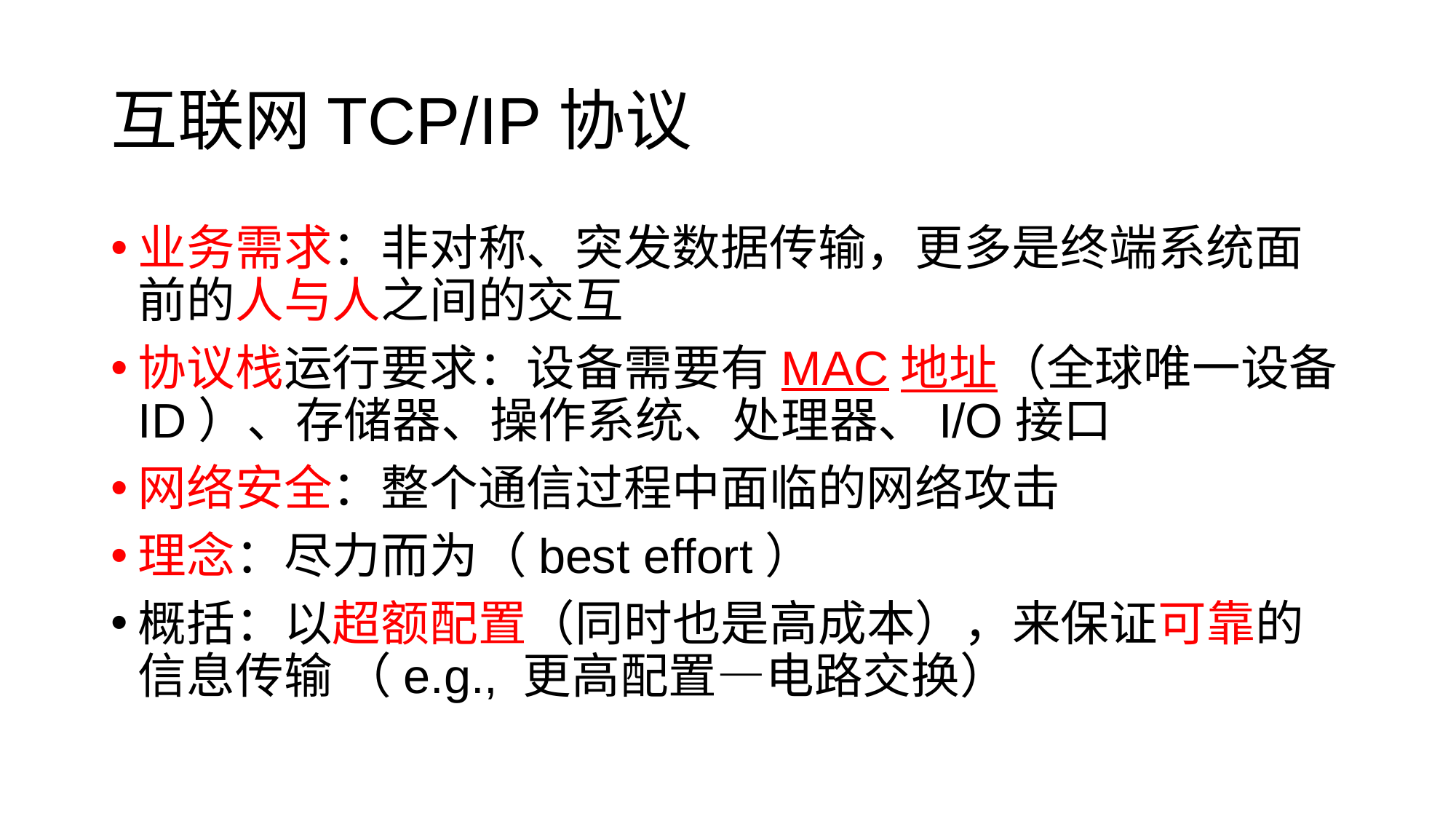

# 互联网TCP/IP协议
业务需求：非对称、突发数据传输，更多是终端系统面前的人与人之间的交互
协议栈运行要求：设备需要有MAC地址（全球唯一设备ID）、存储器、操作系统、处理器、I/O接口
网络安全：整个通信过程中面临的网络攻击
理念：尽力而为（best effort）
概括：以超额配置（同时也是高成本），来保证可靠的信息传输 （e.g., 更高配置—电路交换）